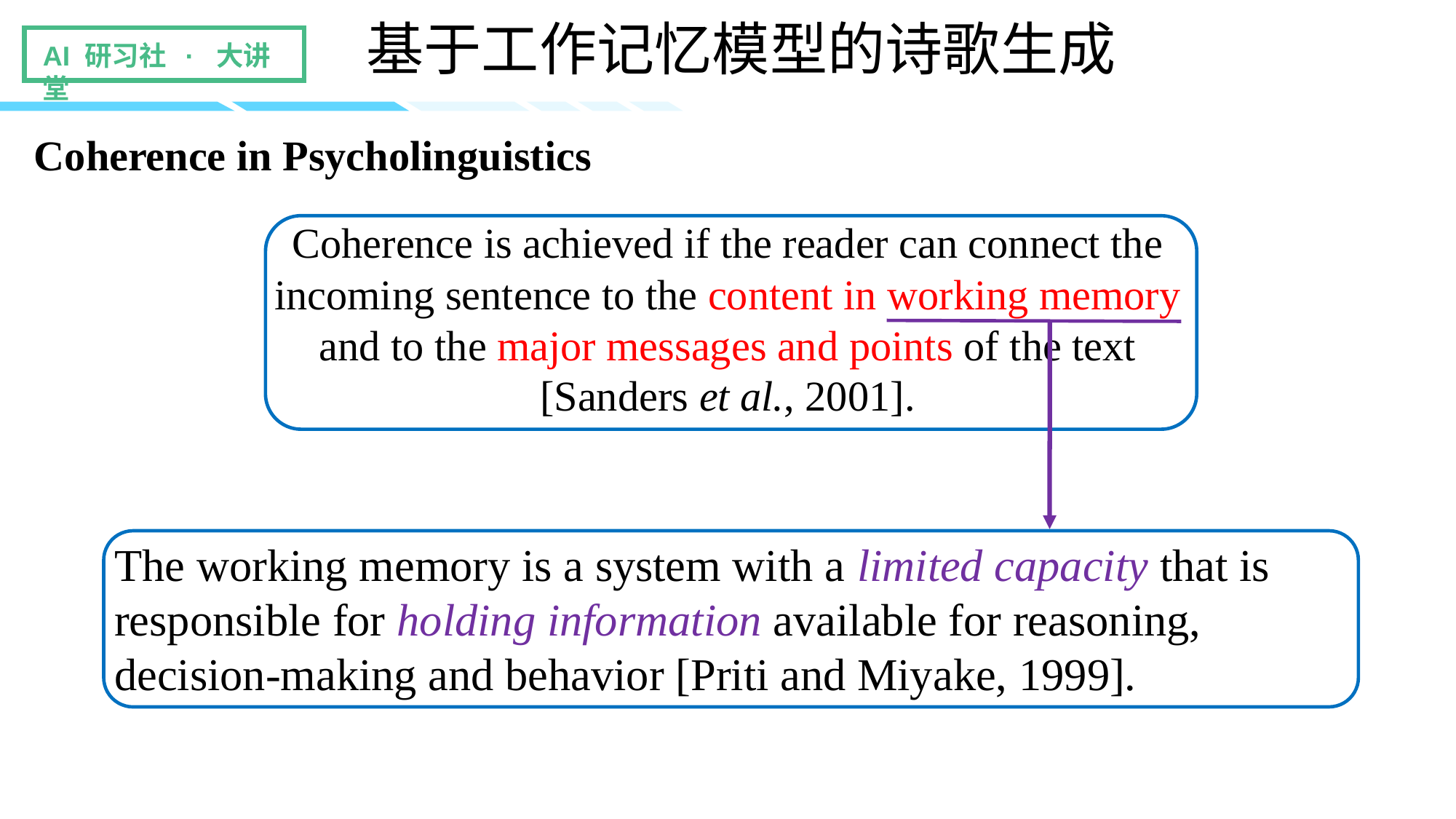

基于工作记忆模型的诗歌生成
# Coherence in Psycholinguistics
Coherence is achieved if the reader can connect the incoming sentence to the content in working memory and to the major messages and points of the text [Sanders et al., 2001].

The working memory is a system with a limited capacity that is responsible for holding information available for reasoning, decision-making and behavior [Priti and Miyake, 1999].